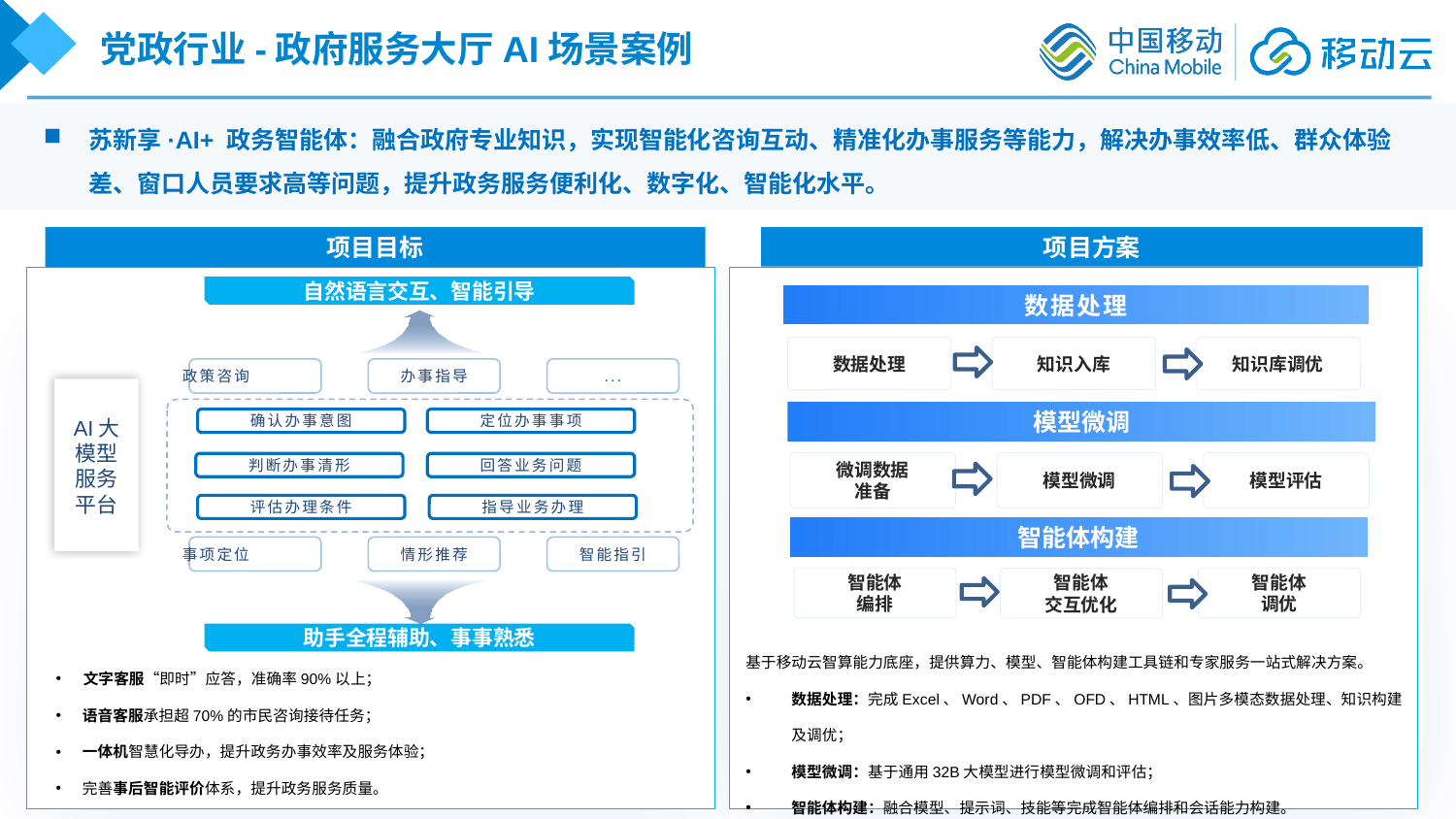

党政行业-政府服务大厅AI场景案例
苏新享·AI+ 政务智能体：融合政府专业知识，实现智能化咨询互动、精准化办事服务等能力，解决办事效率低、群众体验差、窗口人员要求高等问题，提升政务服务便利化、数字化、智能化水平。

项目目标

项目方案

文字客服“即时”应答，准确率90%以上；
语音客服承担超70%的市民咨询接待任务；
一体机智慧化导办，提升政务办事效率及服务体验；
完善事后智能评价体系，提升政务服务质量。

基于移动云智算能力底座，提供算力、模型、智能体构建工具链和专家服务一站式解决方案。
数据处理：完成Excel、Word、PDF、OFD、HTML、图片多模态数据处理、知识构建及调优；
模型微调：基于通用32B大模型进行模型微调和评估；
智能体构建：融合模型、提示词、技能等完成智能体编排和会话能力构建。
自然语言交互、智能引导

政策咨询
办事指导
...
AI大模型服务平台

确认办事意图
定位办事事项
判断办事清形
回答业务问题
评估办理条件
指导业务办理
事项定位
情形推荐
智能指引

助手全程辅助、事事熟悉
数据处理
数据处理
知识入库
知识库调优

模型微调
微调数据
准备
模型微调
模型评估

智能体构建
智能体
编排
智能体
调优
智能体
交互优化